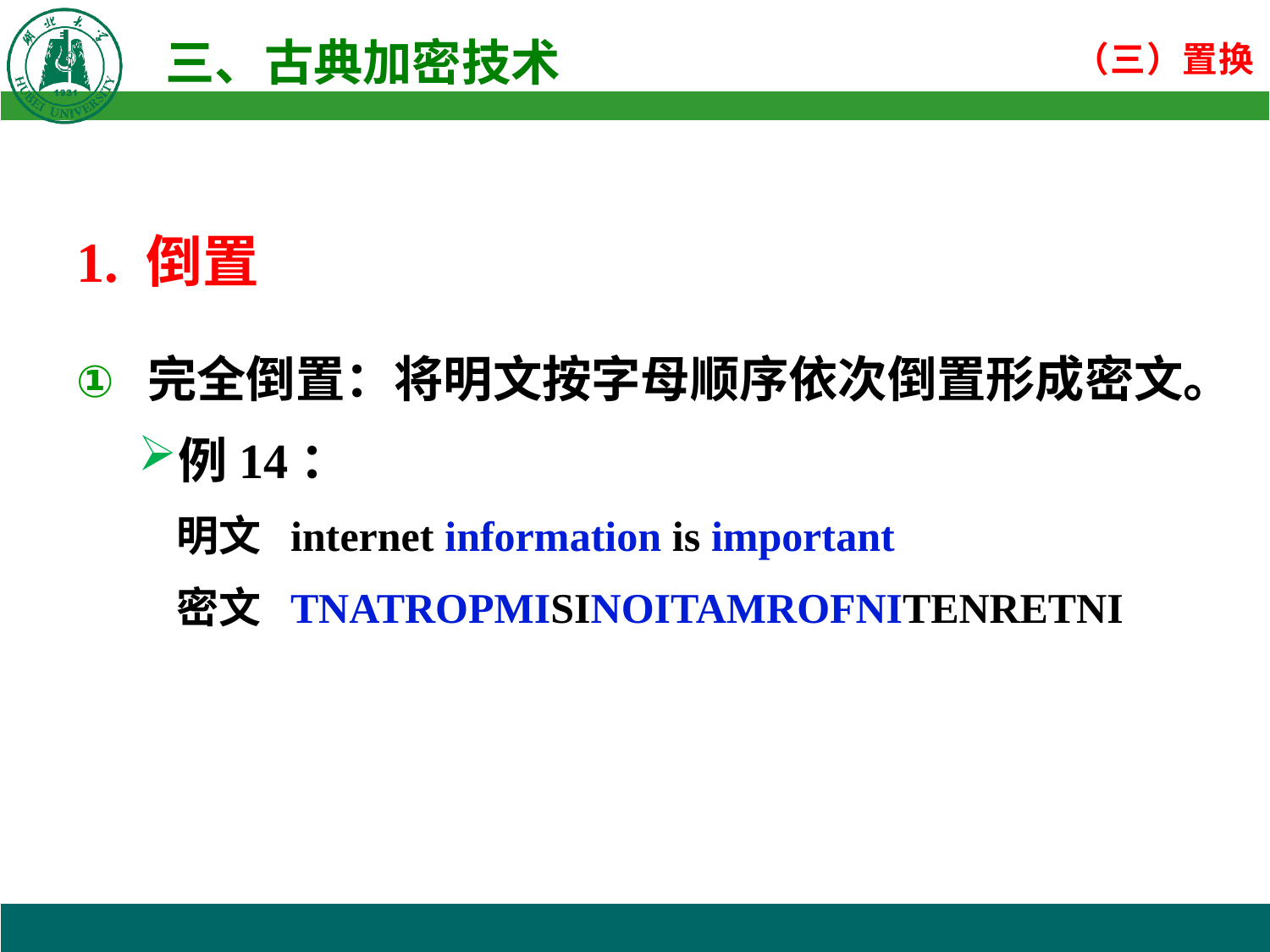

1. 倒置
完全倒置：将明文按字母顺序依次倒置形成密文。
例14：
明文  internet information is important
密文  TNATROPMISINOITAMROFNITENRETNI